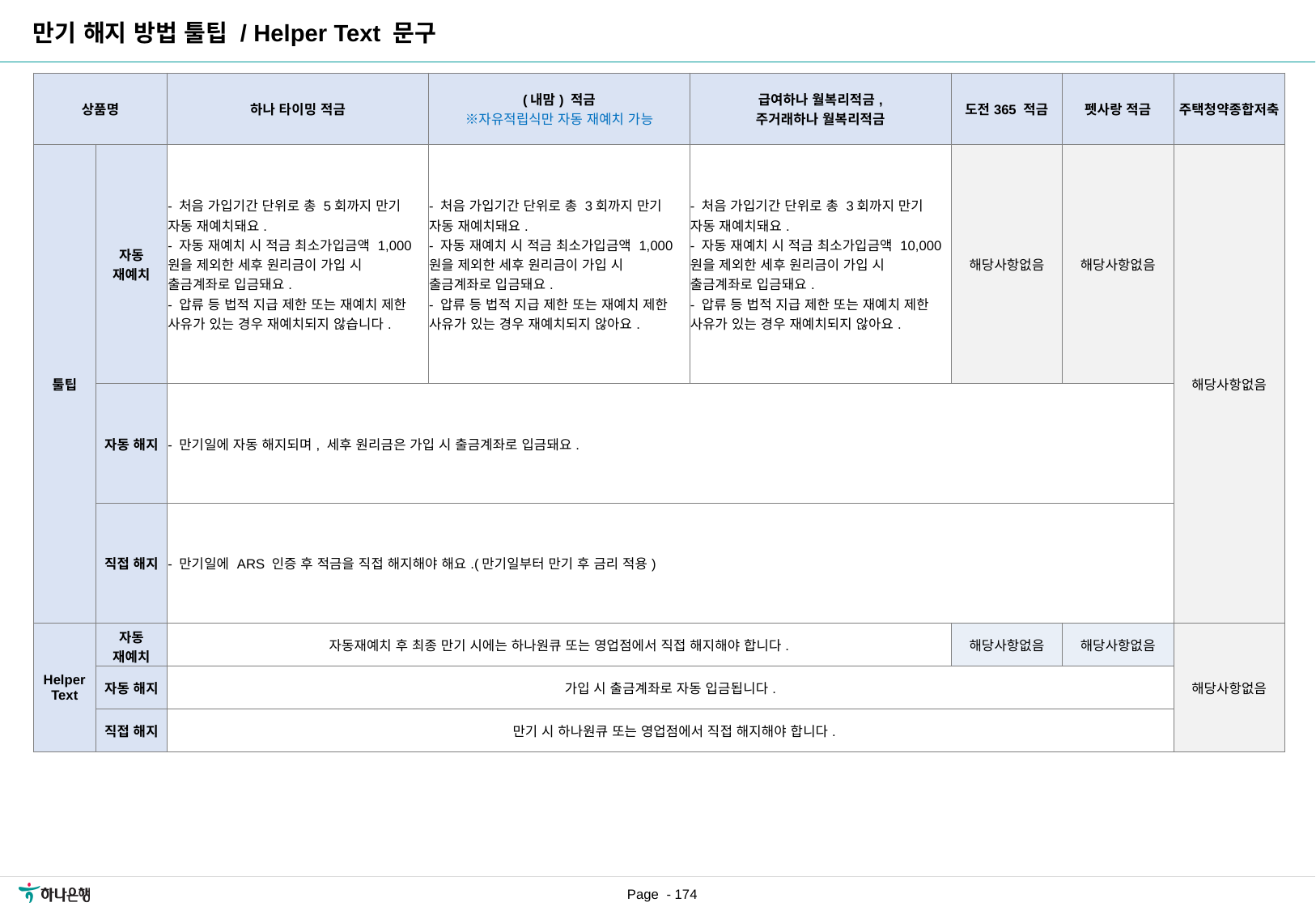

만기 해지 방법 툴팁 / Helper Text 문구
| 상품명 |  | 하나 타이밍 적금 | (내맘) 적금 ※자유적립식만 자동 재예치 가능 | 급여하나 월복리적금, 주거래하나 월복리적금 | 도전365 적금 | 펫사랑 적금 | 주택청약종합저축 |
| --- | --- | --- | --- | --- | --- | --- | --- |
| 툴팁 | 자동 재예치 | - 처음 가입기간 단위로 총 5회까지 만기 자동 재예치돼요. - 자동 재예치 시 적금 최소가입금액 1,000원을 제외한 세후 원리금이 가입 시 출금계좌로 입금돼요. - 압류 등 법적 지급 제한 또는 재예치 제한 사유가 있는 경우 재예치되지 않습니다. | - 처음 가입기간 단위로 총 3회까지 만기 자동 재예치돼요. - 자동 재예치 시 적금 최소가입금액 1,000원을 제외한 세후 원리금이 가입 시 출금계좌로 입금돼요. - 압류 등 법적 지급 제한 또는 재예치 제한 사유가 있는 경우 재예치되지 않아요. | - 처음 가입기간 단위로 총 3회까지 만기 자동 재예치돼요. - 자동 재예치 시 적금 최소가입금액 10,000원을 제외한 세후 원리금이 가입 시 출금계좌로 입금돼요. - 압류 등 법적 지급 제한 또는 재예치 제한 사유가 있는 경우 재예치되지 않아요. | 해당사항없음 | 해당사항없음 | 해당사항없음 |
|  | 자동 해지 | - 만기일에 자동 해지되며, 세후 원리금은 가입 시 출금계좌로 입금돼요. |  |  |  |  |  |
|  | 직접 해지 | - 만기일에 ARS 인증 후 적금을 직접 해지해야 해요.(만기일부터 만기 후 금리 적용) |  |  |  |  |  |
| Helper Text | 자동 재예치 | 자동재예치 후 최종 만기 시에는 하나원큐 또는 영업점에서 직접 해지해야 합니다. |  |  | 해당사항없음 | 해당사항없음 | 해당사항없음 |
|  | 자동 해지 | 가입 시 출금계좌로 자동 입금됩니다. |  |  |  |  |  |
|  | 직접 해지 | 만기 시 하나원큐 또는 영업점에서 직접 해지해야 합니다. |  |  |  |  |  |